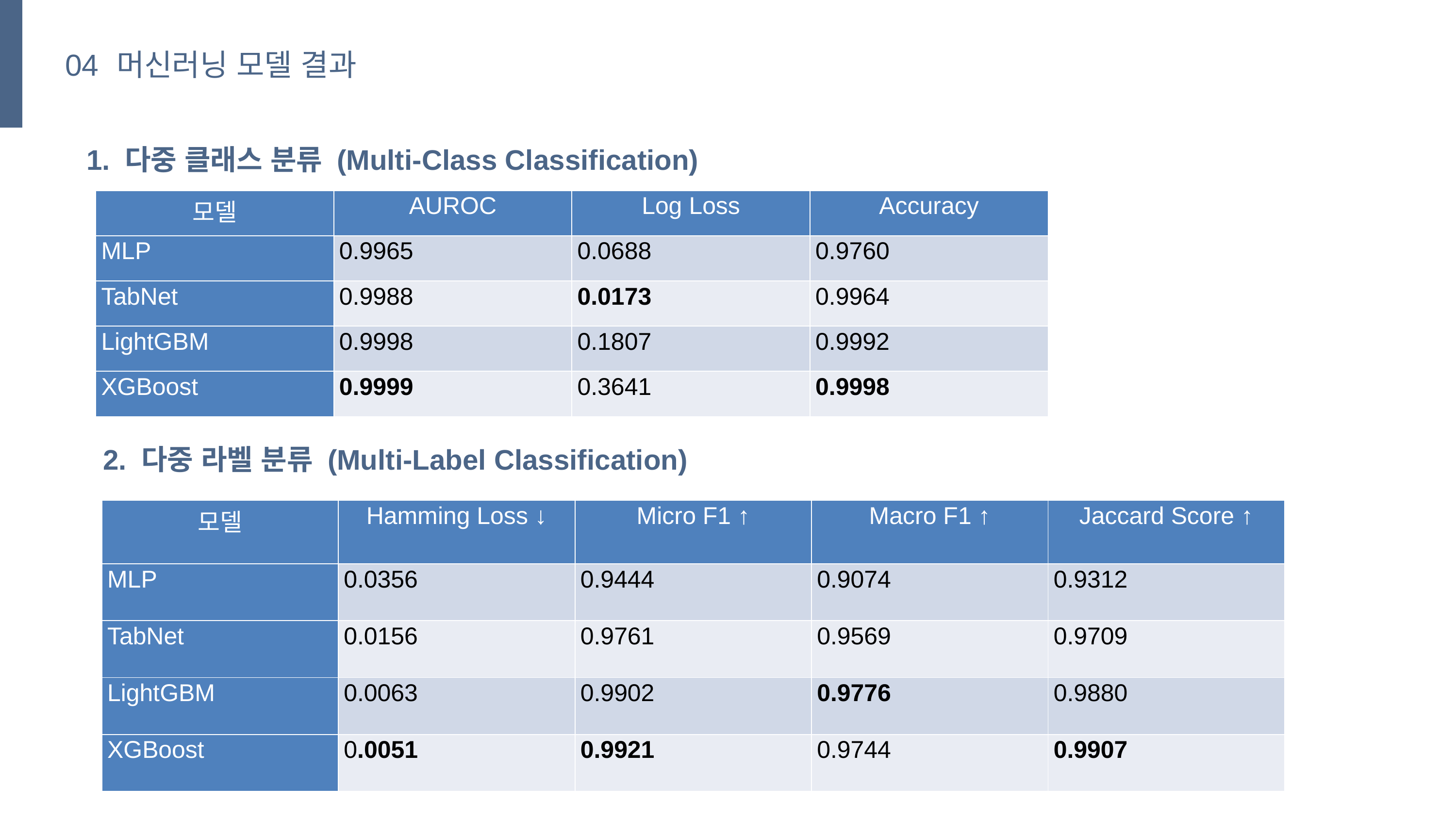

04
머신러닝 모델 결과
1. 다중 클래스 분류 (Multi-Class Classification)
| 모델 | AUROC | Log Loss | Accuracy |
| --- | --- | --- | --- |
| MLP | 0.9965 | 0.0688 | 0.9760 |
| TabNet | 0.9988 | 0.0173 | 0.9964 |
| LightGBM | 0.9998 | 0.1807 | 0.9992 |
| XGBoost | 0.9999 | 0.3641 | 0.9998 |
2. 다중 라벨 분류 (Multi-Label Classification)
| 모델 | Hamming Loss ↓ | Micro F1 ↑ | Macro F1 ↑ | Jaccard Score ↑ |
| --- | --- | --- | --- | --- |
| MLP | 0.0356 | 0.9444 | 0.9074 | 0.9312 |
| TabNet | 0.0156 | 0.9761 | 0.9569 | 0.9709 |
| LightGBM | 0.0063 | 0.9902 | 0.9776 | 0.9880 |
| XGBoost | 0.0051 | 0.9921 | 0.9744 | 0.9907 |